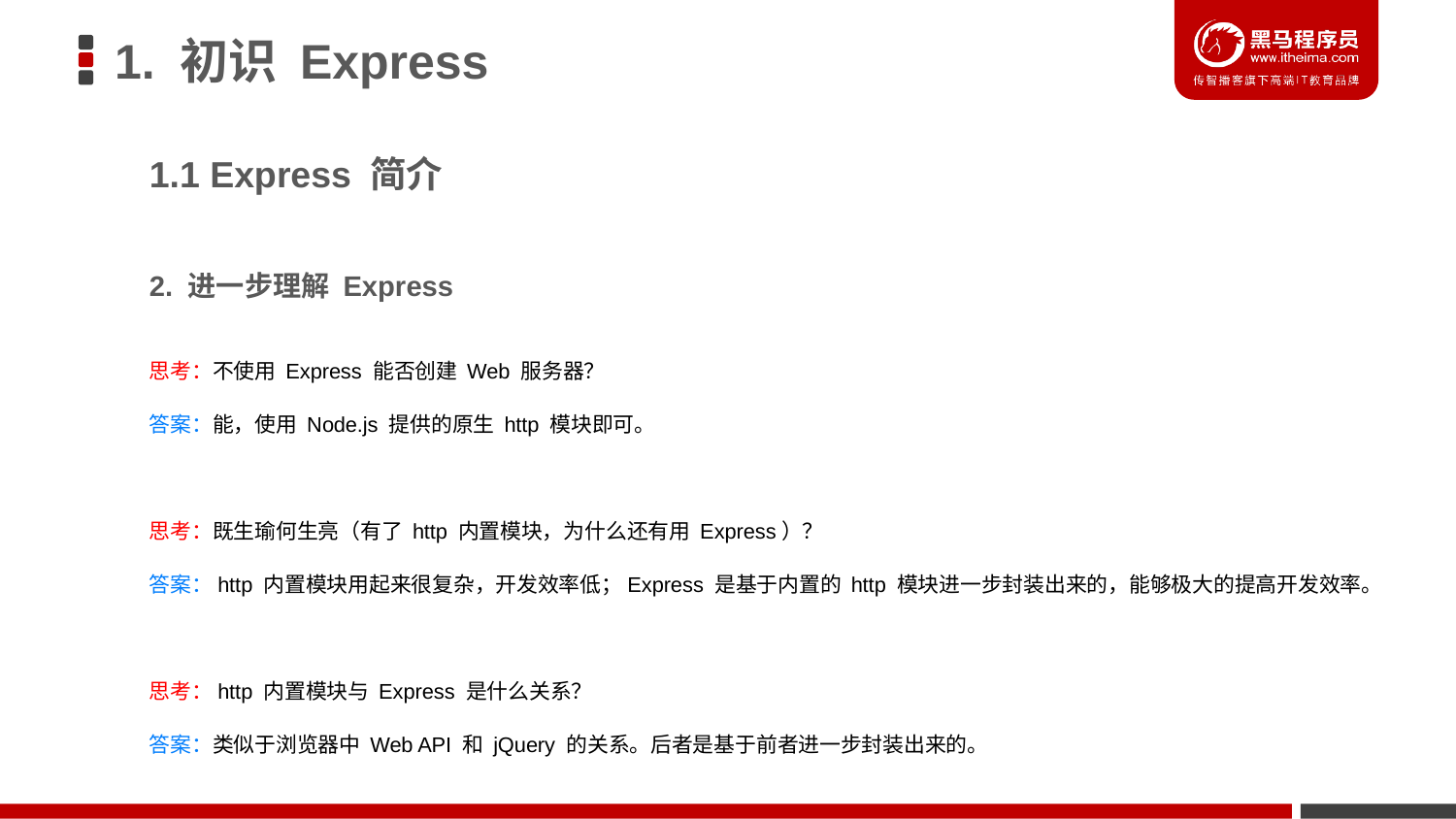

# 1. 初识 Express
1.1 Express 简介
2. 进一步理解 Express
思考：不使用 Express 能否创建 Web 服务器？
答案：能，使用 Node.js 提供的原生 http 模块即可。

思考：既生瑜何生亮（有了 http 内置模块，为什么还有用 Express）？
答案：http 内置模块用起来很复杂，开发效率低；Express 是基于内置的 http 模块进一步封装出来的，能够极大的提高开发效率。

思考：http 内置模块与 Express 是什么关系？
答案：类似于浏览器中 Web API 和 jQuery 的关系。后者是基于前者进一步封装出来的。